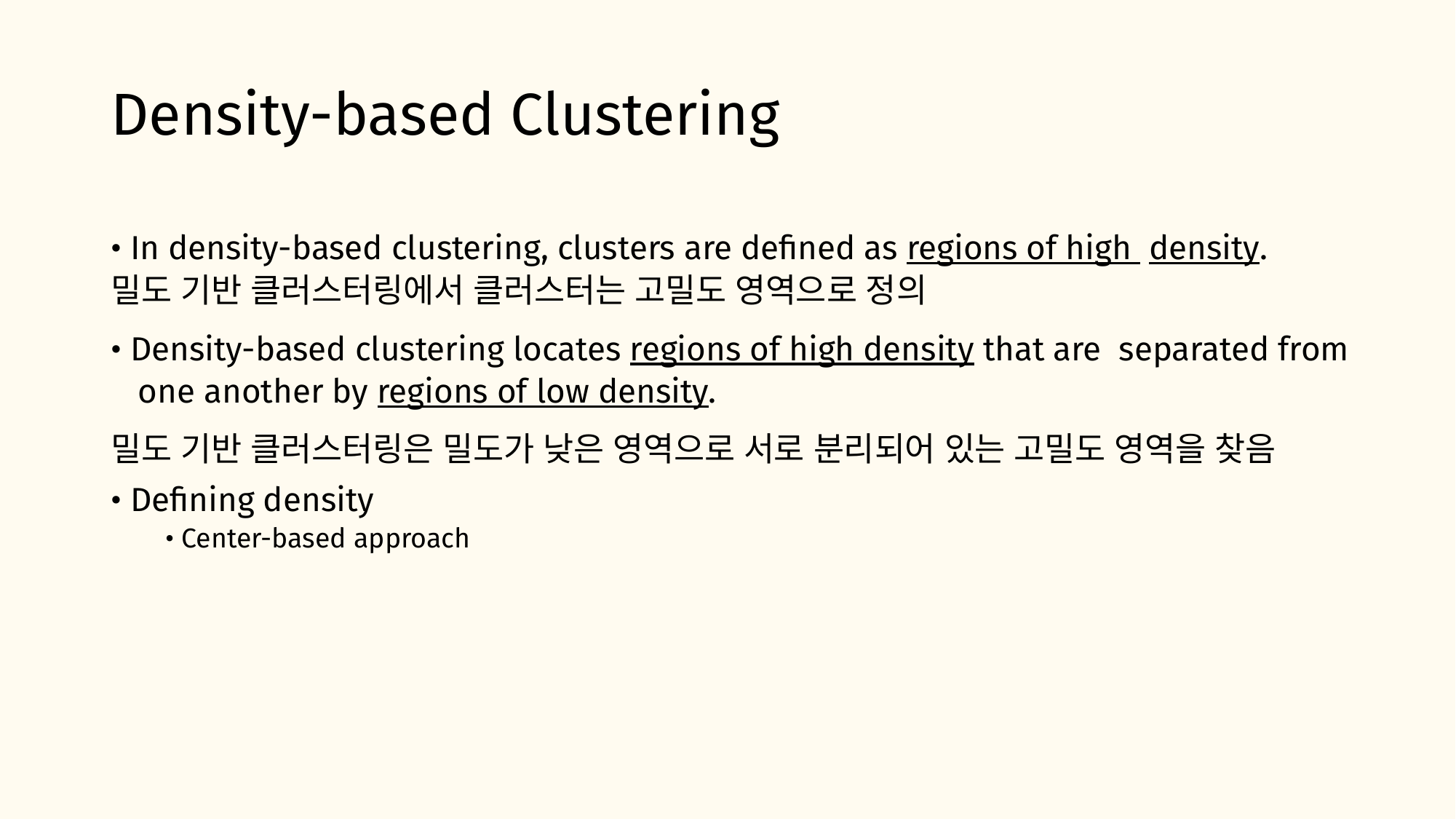

# Density-based Clustering
• In density-based clustering, clusters are defined as regions of high  density.
밀도 기반 클러스터링에서 클러스터는 고밀도 영역으로 정의
• Density-based clustering locates regions of high density that are  separated from one another by regions of low density.
밀도 기반 클러스터링은 밀도가 낮은 영역으로 서로 분리되어 있는 고밀도 영역을 찾음
• Defining density
• Center-based approach